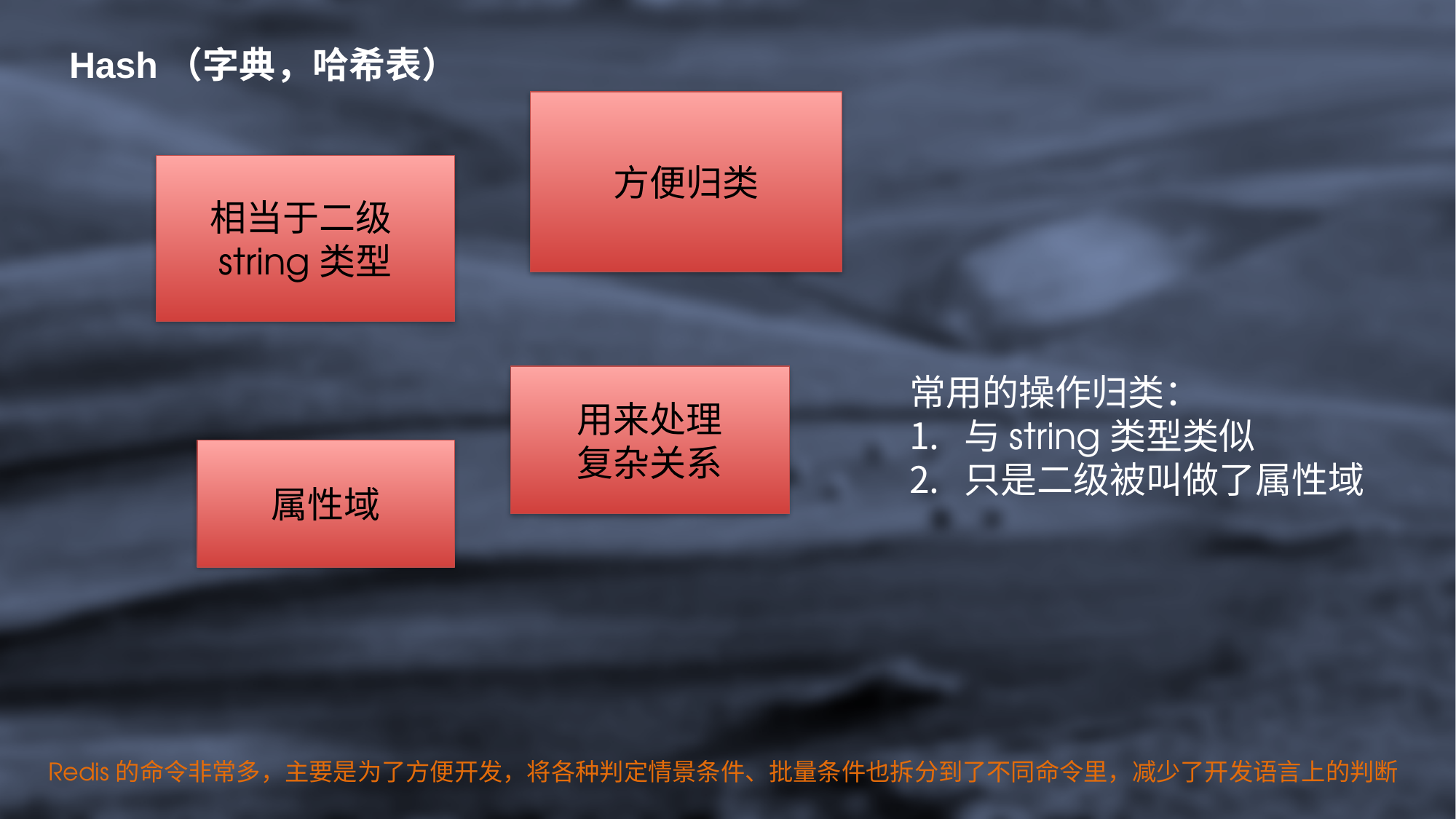

Hash（字典，哈希表）
方便归类
相当于二级string类型
常用的操作归类：
与string类型类似
只是二级被叫做了属性域

用来处理
复杂关系
属性域
Redis的命令非常多，主要是为了方便开发，将各种判定情景条件、批量条件也拆分到了不同命令里，减少了开发语言上的判断